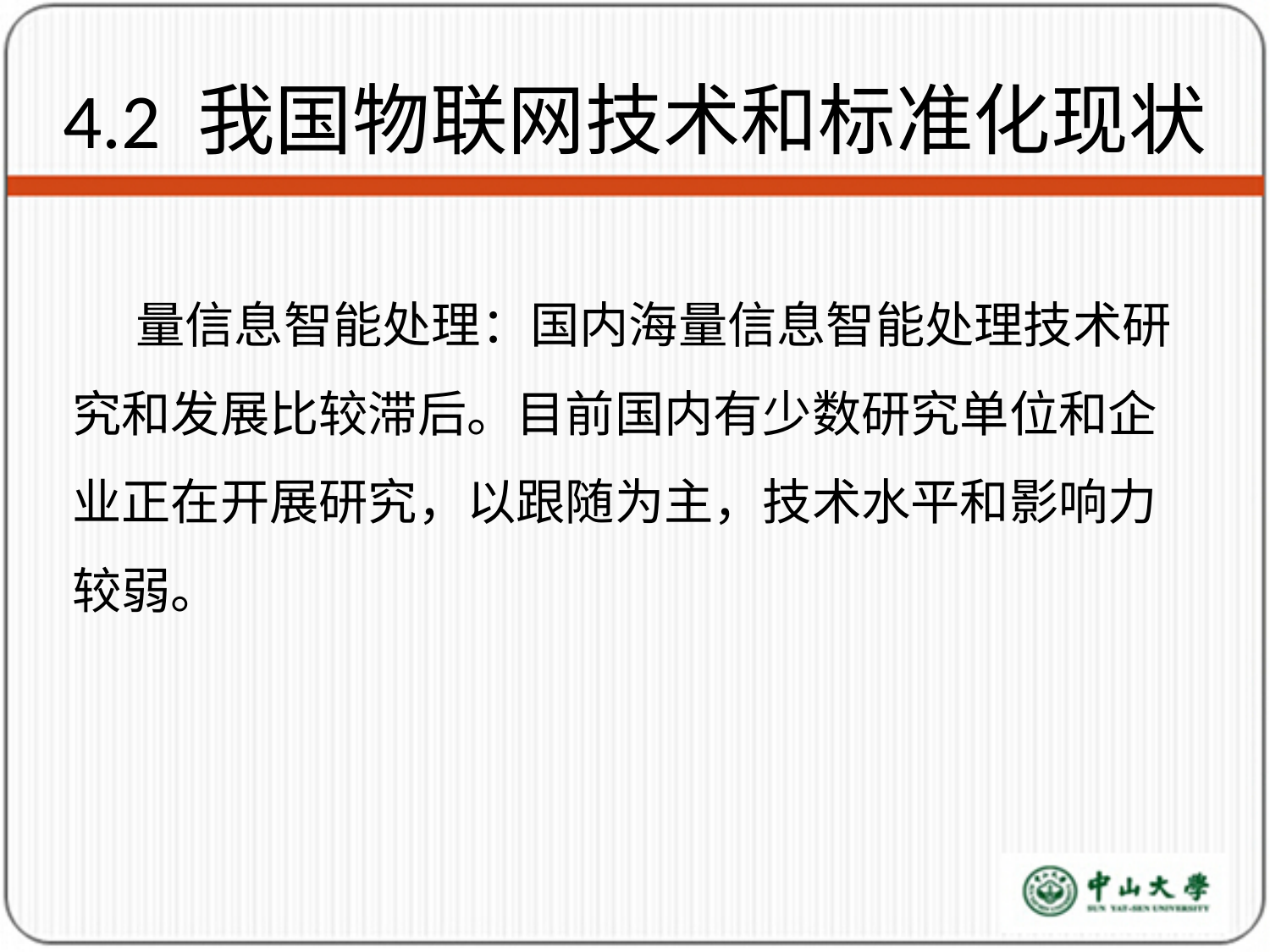

# 4.2 我国物联网技术和标准化现状
量信息智能处理：国内海量信息智能处理技术研究和发展比较滞后。目前国内有少数研究单位和企业正在开展研究，以跟随为主，技术水平和影响力较弱。